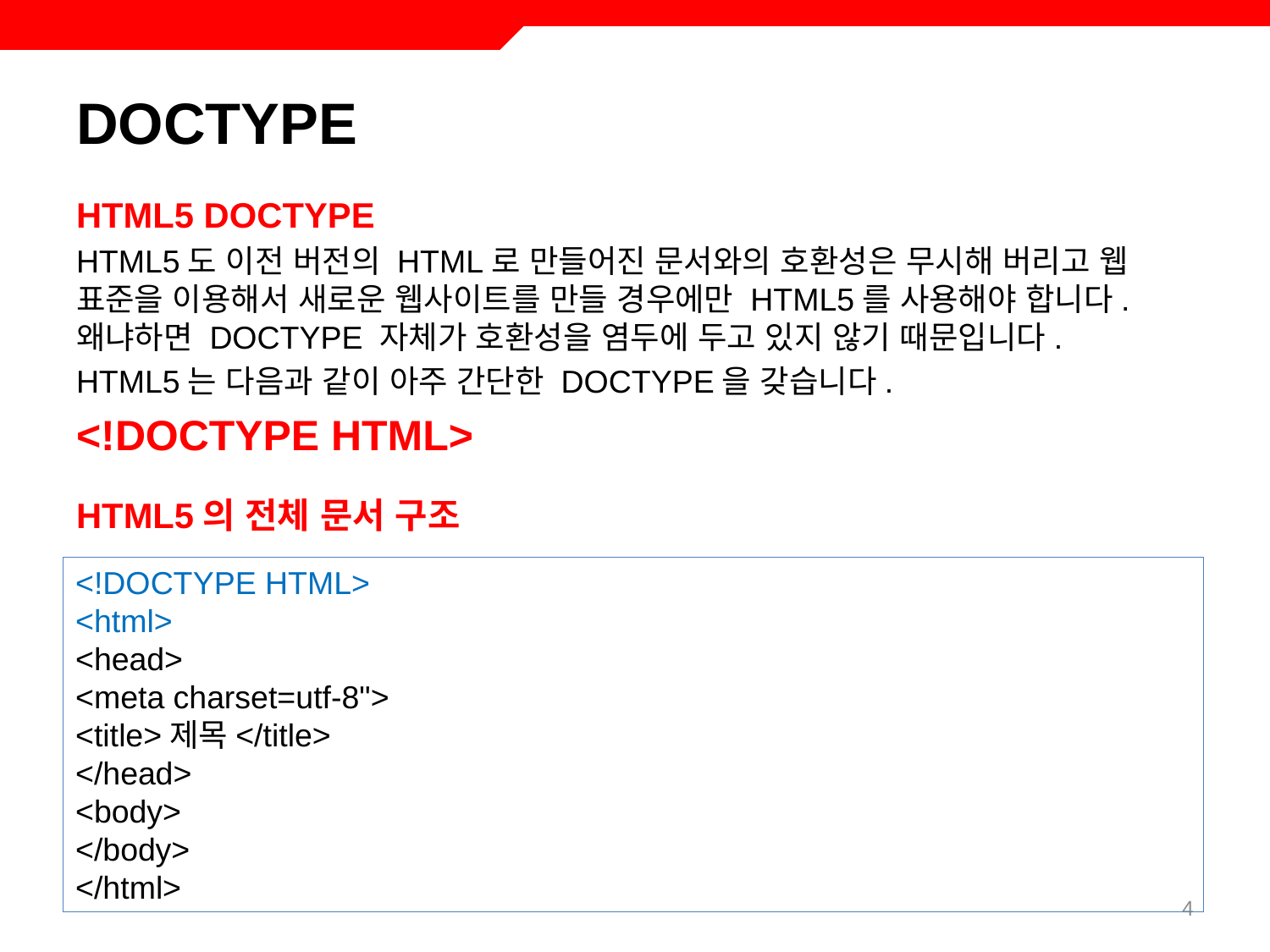

# DOCTYPE
HTML5 DOCTYPE
HTML5도 이전 버전의 HTML로 만들어진 문서와의 호환성은 무시해 버리고 웹 표준을 이용해서 새로운 웹사이트를 만들 경우에만 HTML5를 사용해야 합니다. 왜냐하면 DOCTYPE 자체가 호환성을 염두에 두고 있지 않기 때문입니다.
HTML5는 다음과 같이 아주 간단한 DOCTYPE을 갖습니다.
<!DOCTYPE HTML>
HTML5의 전체 문서 구조
<!DOCTYPE HTML>
<html>
<head>
<meta charset=utf-8">
<title>제목</title>
</head>
<body>
</body>
</html>
4